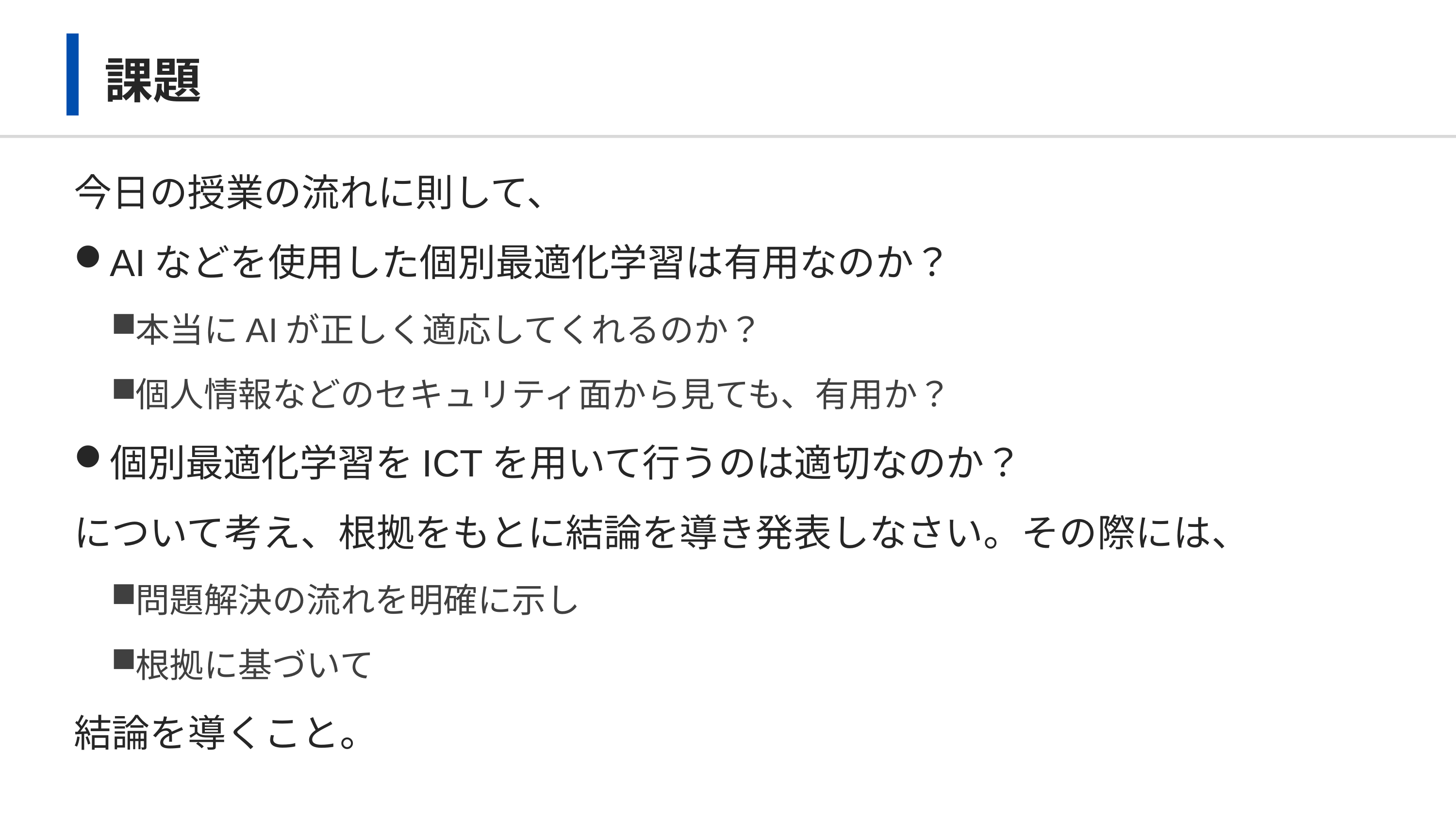

# 課題
今日の授業の流れに則して、
AIなどを使用した個別最適化学習は有用なのか？
本当にAIが正しく適応してくれるのか？
個人情報などのセキュリティ面から見ても、有用か？
個別最適化学習をICTを用いて行うのは適切なのか？
について考え、根拠をもとに結論を導き発表しなさい。その際には、
問題解決の流れを明確に示し
根拠に基づいて
結論を導くこと。